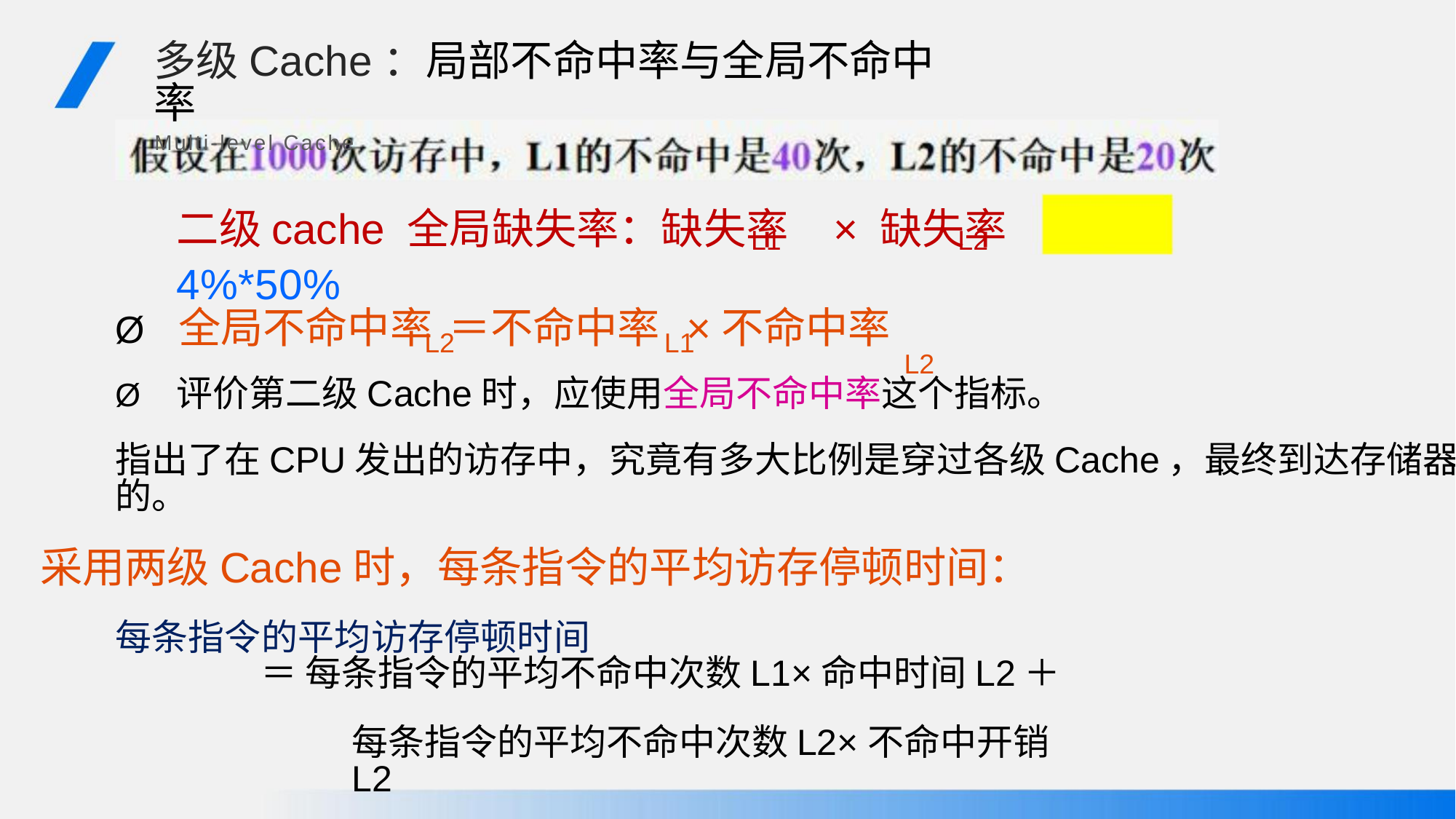

多级Cache：局部不命中率与全局不命中率
Multi-level Cache
二级cache 全局缺失率：缺失率 × 缺失率 4%*50%
L1
L2
Ø 全局不命中率 ＝不命中率 ×不命中率
L2
L2
L1
Ø 评价第二级Cache时，应使用全局不命中率这个指标。
指出了在CPU发出的访存中，究竟有多大比例是穿过各级Cache，最终到达存储器的。
采用两级Cache时，每条指令的平均访存停顿时间：
每条指令的平均访存停顿时间
＝ 每条指令的平均不命中次数L1×命中时间L2＋
每条指令的平均不命中次数L2×不命中开销L2